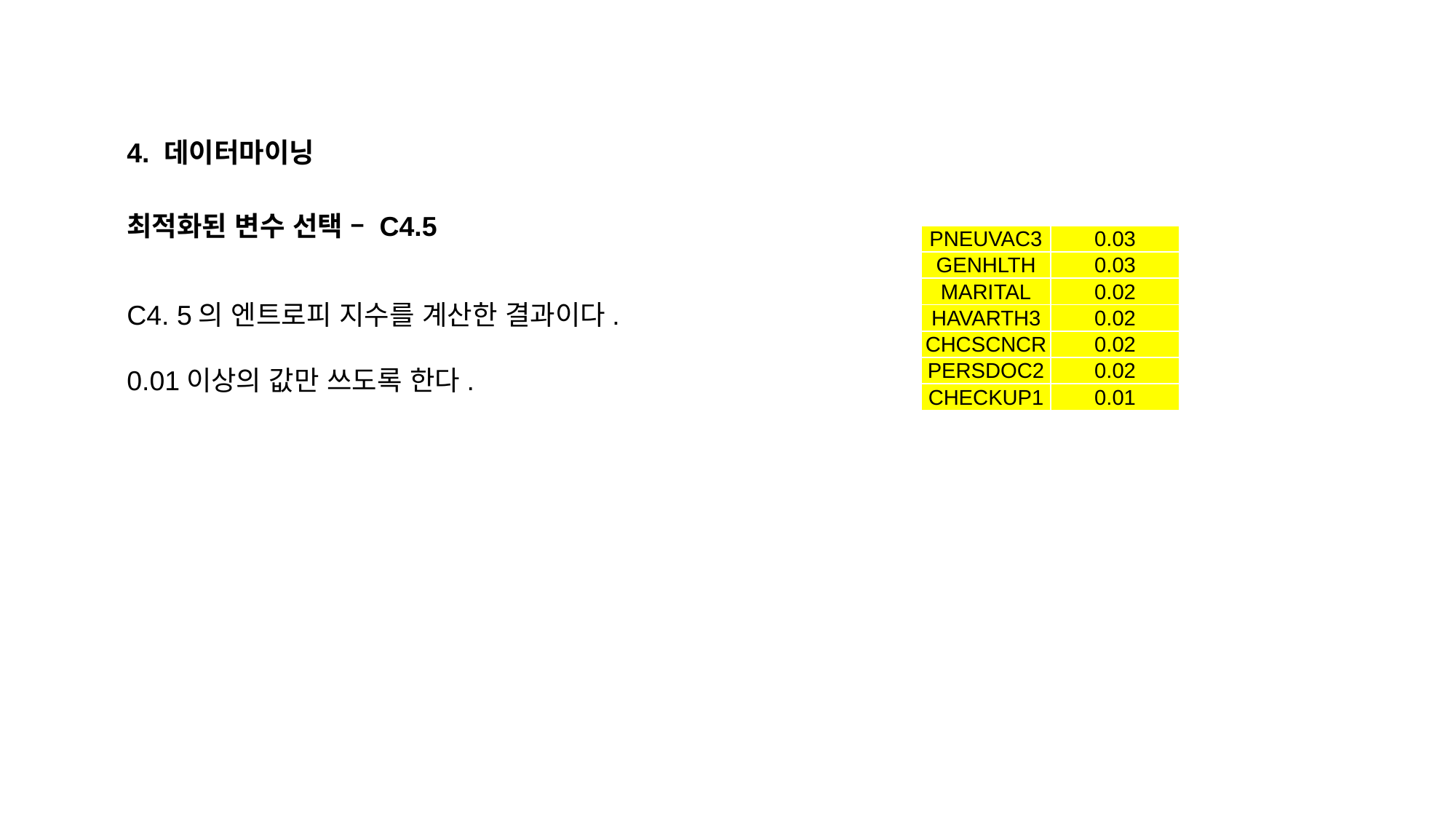

4. 데이터마이닝
최적화된 변수 선택 – C4.5
| PNEUVAC3 | 0.03 |
| --- | --- |
| GENHLTH | 0.03 |
| MARITAL | 0.02 |
| HAVARTH3 | 0.02 |
| CHCSCNCR | 0.02 |
| PERSDOC2 | 0.02 |
| CHECKUP1 | 0.01 |
C4. 5의 엔트로피 지수를 계산한 결과이다.

0.01이상의 값만 쓰도록 한다.